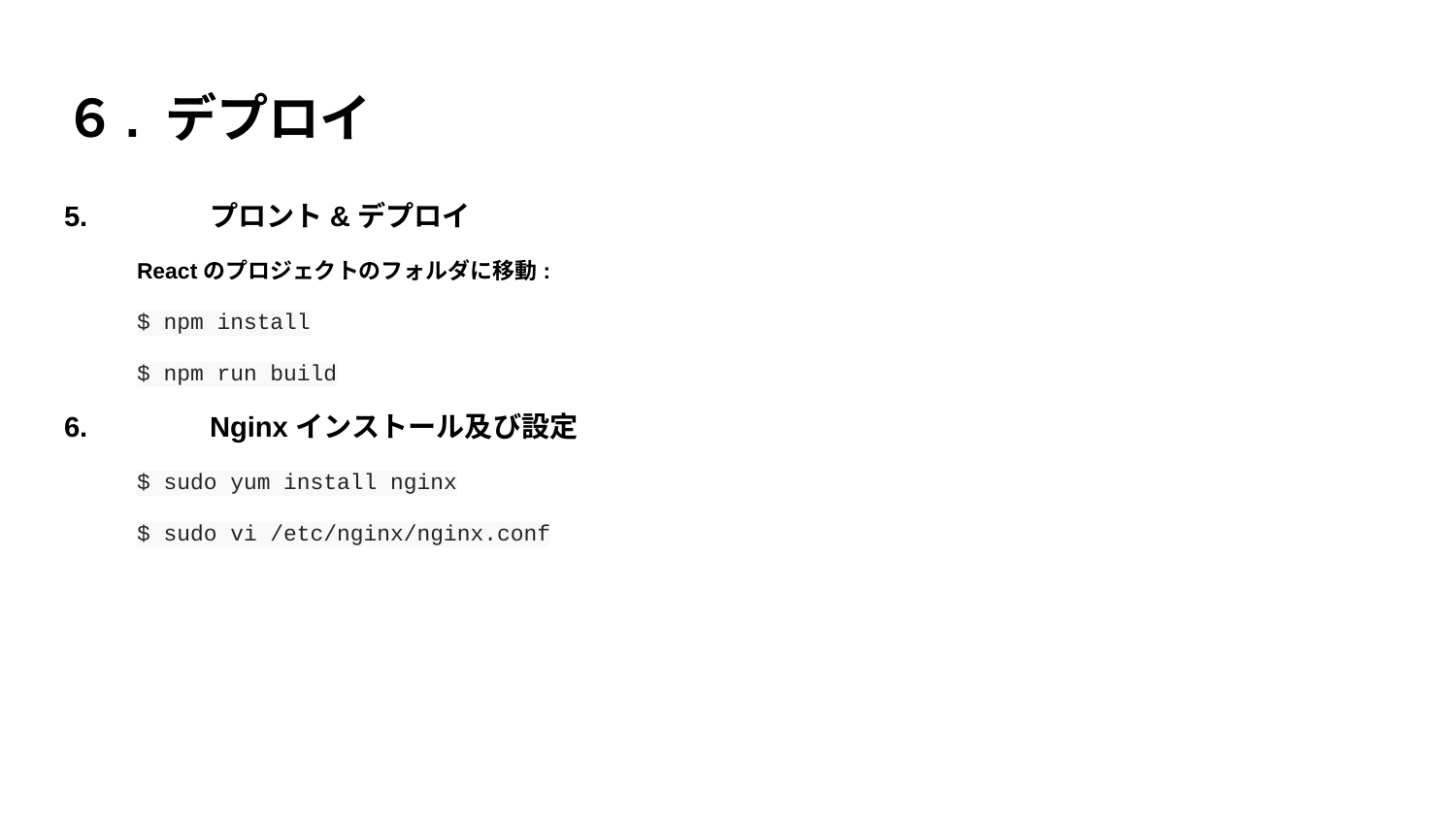

# ６. デプロイ
5.	プロント&デプロイ
Reactのプロジェクトのフォルダに移動:
$ npm install
$ npm run build
6.	Nginxインストール及び設定
$ sudo yum install nginx
$ sudo vi /etc/nginx/nginx.conf